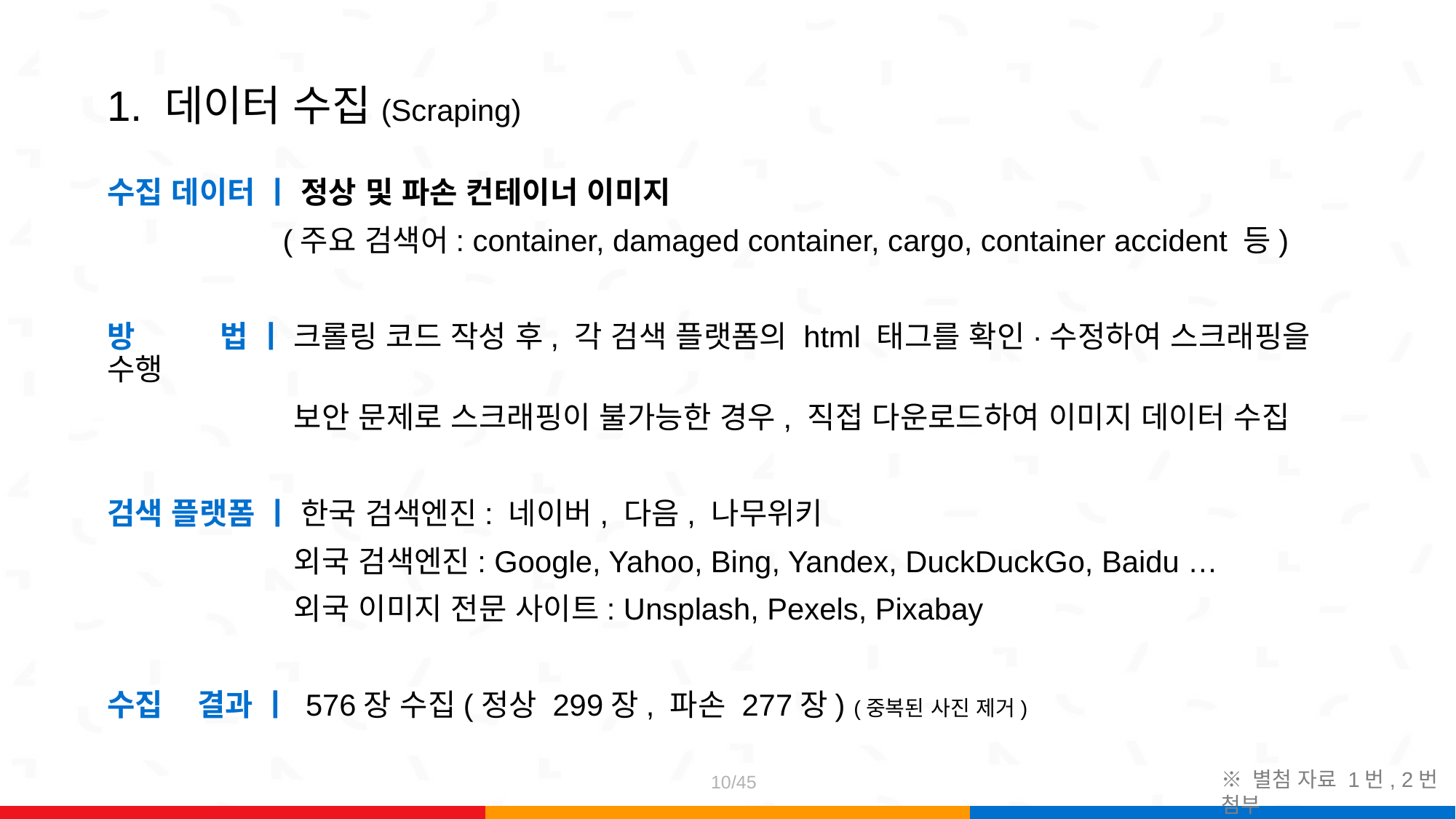

# 1. 데이터 수집(Scraping)
수집 데이터 ㅣ 정상 및 파손 컨테이너 이미지
                     (주요 검색어: container, damaged container, cargo, container accident 등)

방          법 ㅣ 크롤링 코드 작성 후, 각 검색 플랫폼의 html 태그를 확인·수정하여 스크래핑을 수행
                     보안 문제로 스크래핑이 불가능한 경우, 직접 다운로드하여 이미지 데이터 수집

검색 플랫폼 ㅣ 한국 검색엔진: 네이버, 다음, 나무위키
                     외국 검색엔진: Google, Yahoo, Bing, Yandex, DuckDuckGo, Baidu …
                     외국 이미지 전문 사이트: Unsplash, Pexels, Pixabay

수집    결과 ㅣ 576장 수집(정상 299장, 파손 277장) (중복된 사진 제거)
10/45
※ 별첨 자료 1번, 2번 첨부